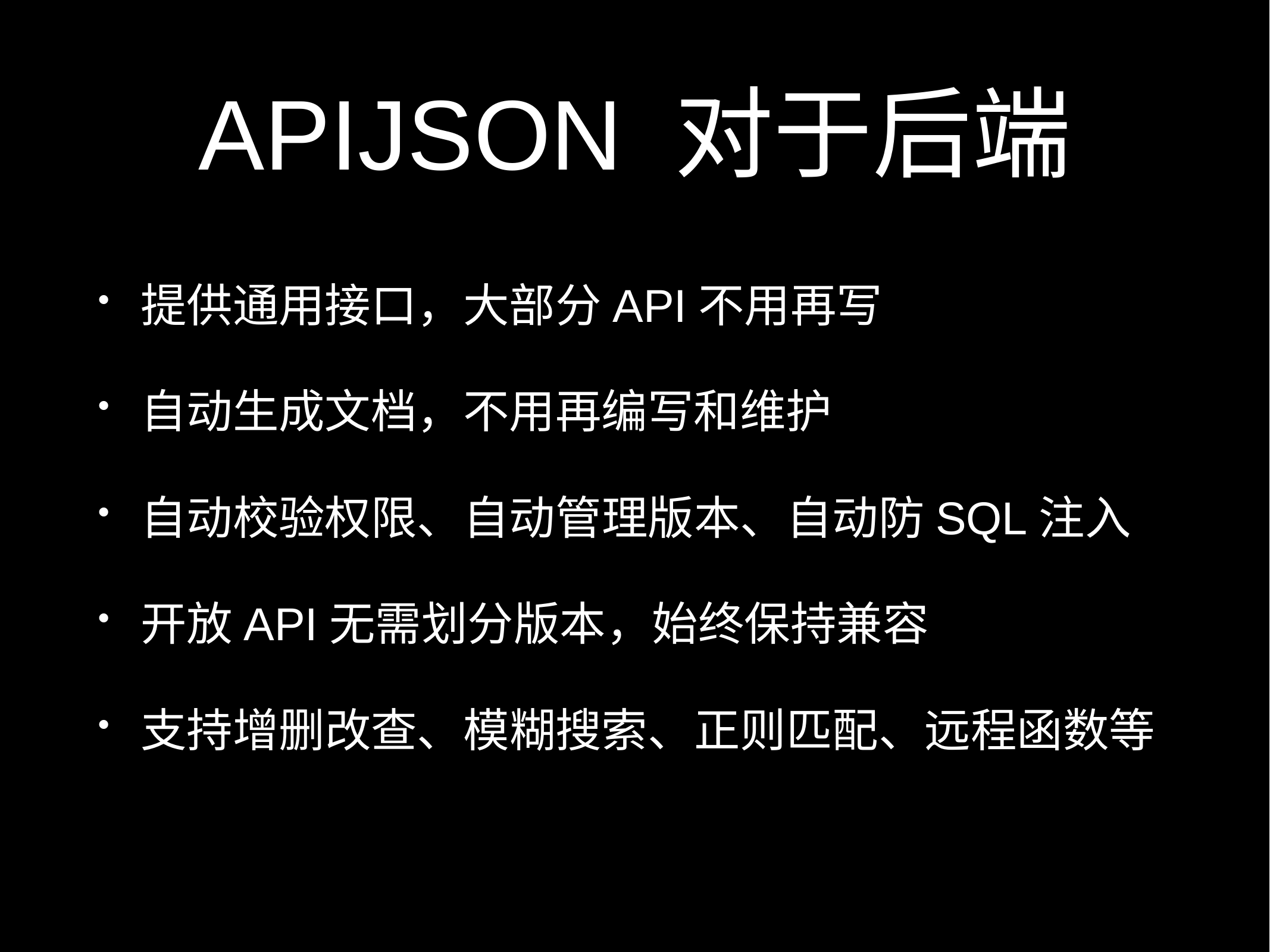

# APIJSON 对于后端
提供通用接口，大部分API不用再写
自动生成文档，不用再编写和维护
自动校验权限、自动管理版本、自动防SQL注入
开放API无需划分版本，始终保持兼容
支持增删改查、模糊搜索、正则匹配、远程函数等